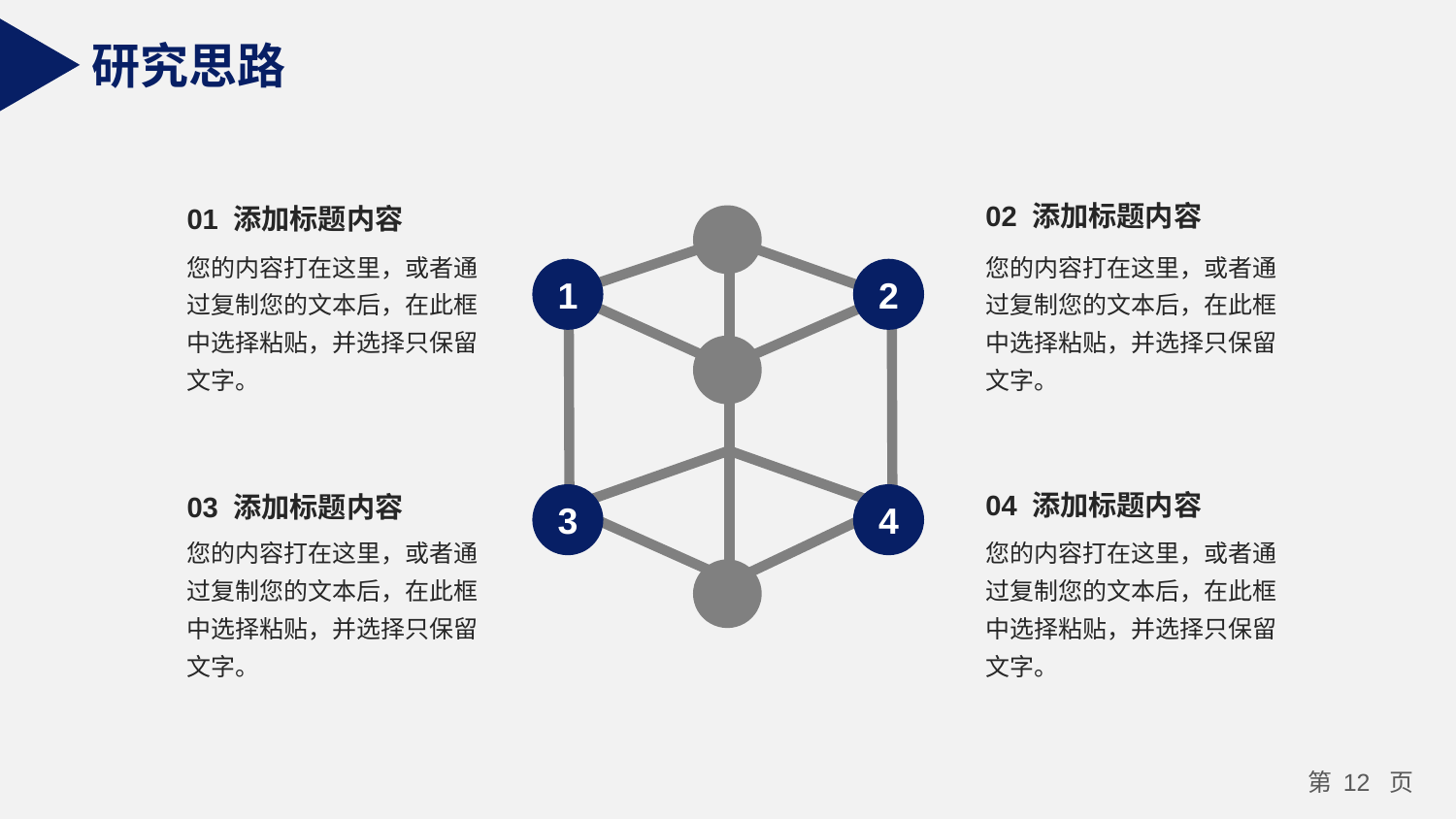

研究思路
02 添加标题内容
您的内容打在这里，或者通过复制您的文本后，在此框中选择粘贴，并选择只保留文字。
01 添加标题内容
您的内容打在这里，或者通过复制您的文本后，在此框中选择粘贴，并选择只保留文字。

1
2

3
4

04 添加标题内容
您的内容打在这里，或者通过复制您的文本后，在此框中选择粘贴，并选择只保留文字。
03 添加标题内容
您的内容打在这里，或者通过复制您的文本后，在此框中选择粘贴，并选择只保留文字。